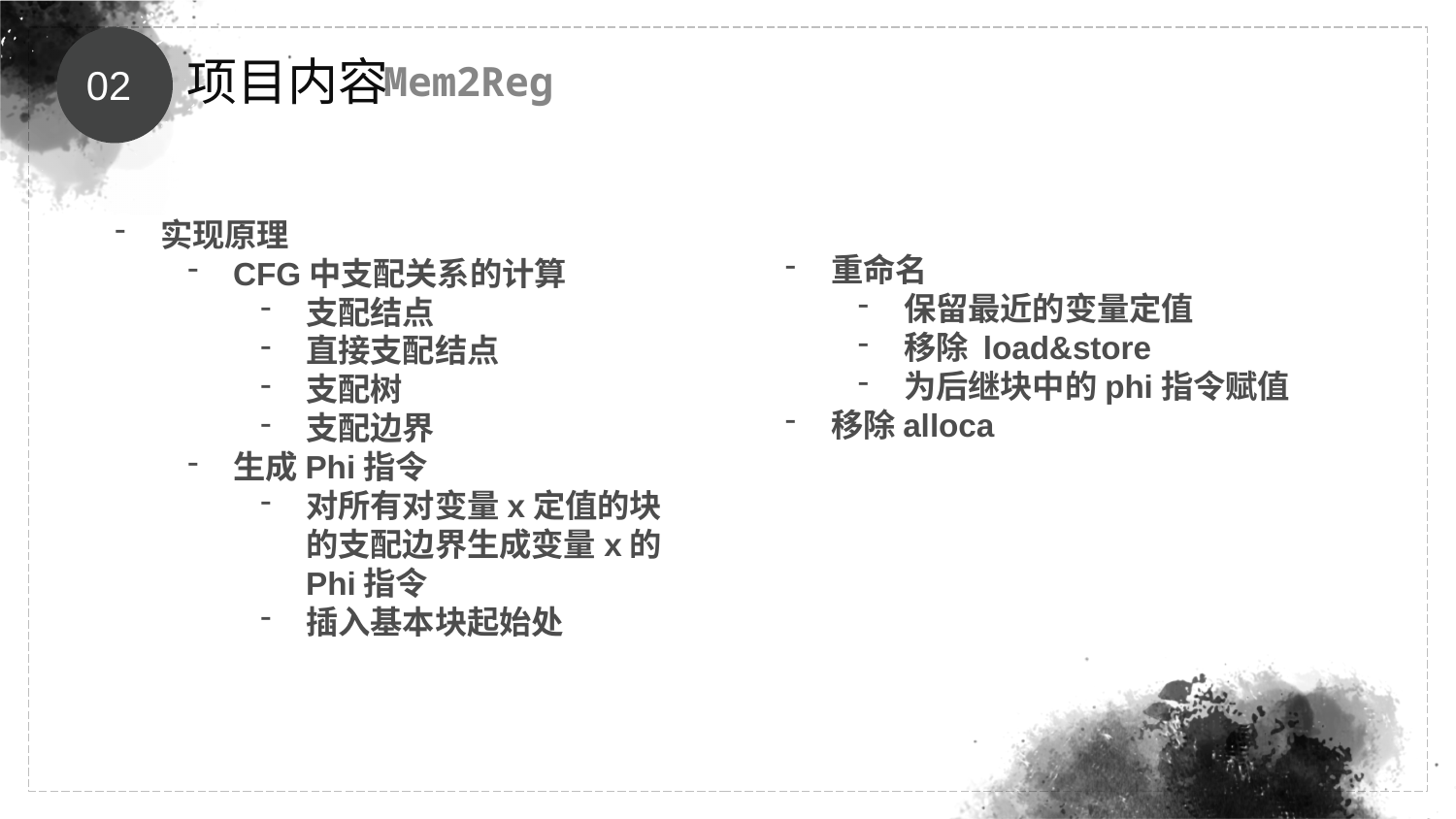

项目内容
02
Mem2Reg
实现原理
CFG中支配关系的计算
支配结点
直接支配结点
支配树
支配边界
生成Phi指令
对所有对变量x定值的块的支配边界生成变量x的Phi指令
插入基本块起始处

重命名
保留最近的变量定值
移除 load&store
为后继块中的phi指令赋值
移除alloca